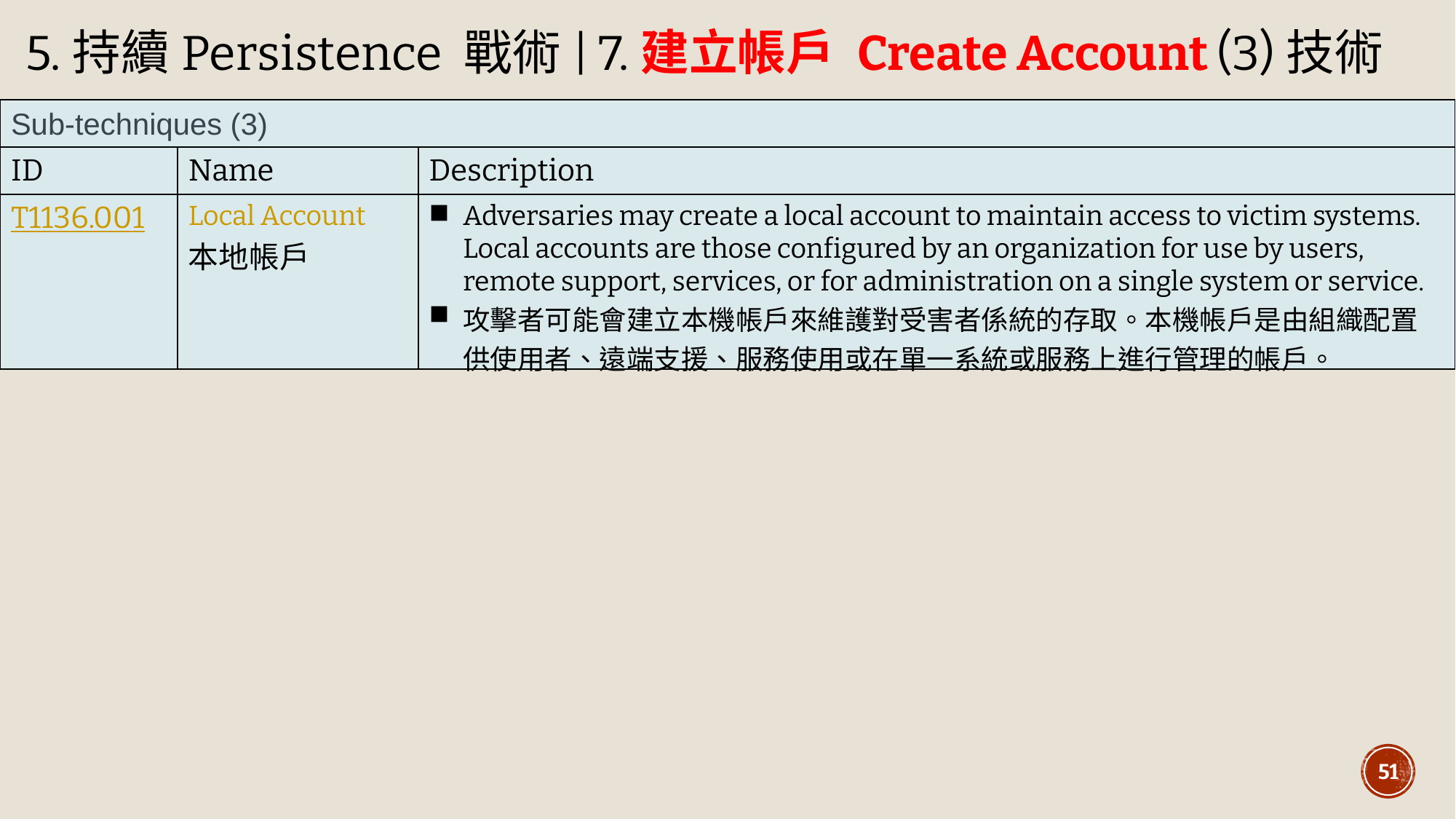

5.持續Persistence 戰術| 7.建立帳戶 Create Account (3)技術
| Sub-techniques (3) |  |  |
| --- | --- | --- |
| ID | Name | Description |
| T1136.001 | Local Account 本地帳戶 | Adversaries may create a local account to maintain access to victim systems. Local accounts are those configured by an organization for use by users, remote support, services, or for administration on a single system or service. 攻擊者可能會建立本機帳戶來維護對受害者係統的存取。本機帳戶是由組織配置供使用者、遠端支援、服務使用或在單一系統或服務上進行管理的帳戶。 |

51